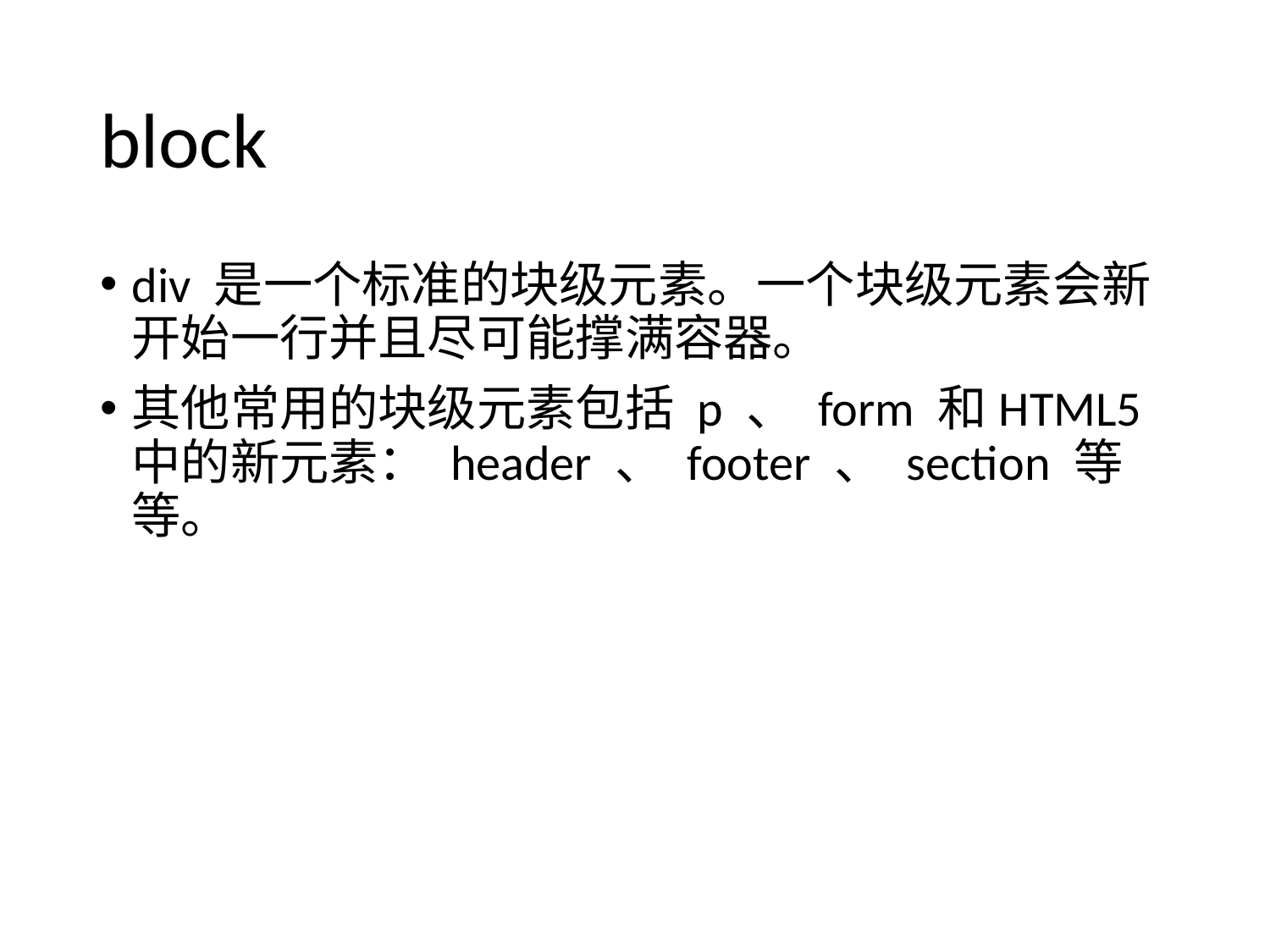

# block
div 是一个标准的块级元素。一个块级元素会新开始一行并且尽可能撑满容器。
其他常用的块级元素包括 p 、 form 和HTML5中的新元素： header 、 footer 、 section 等等。